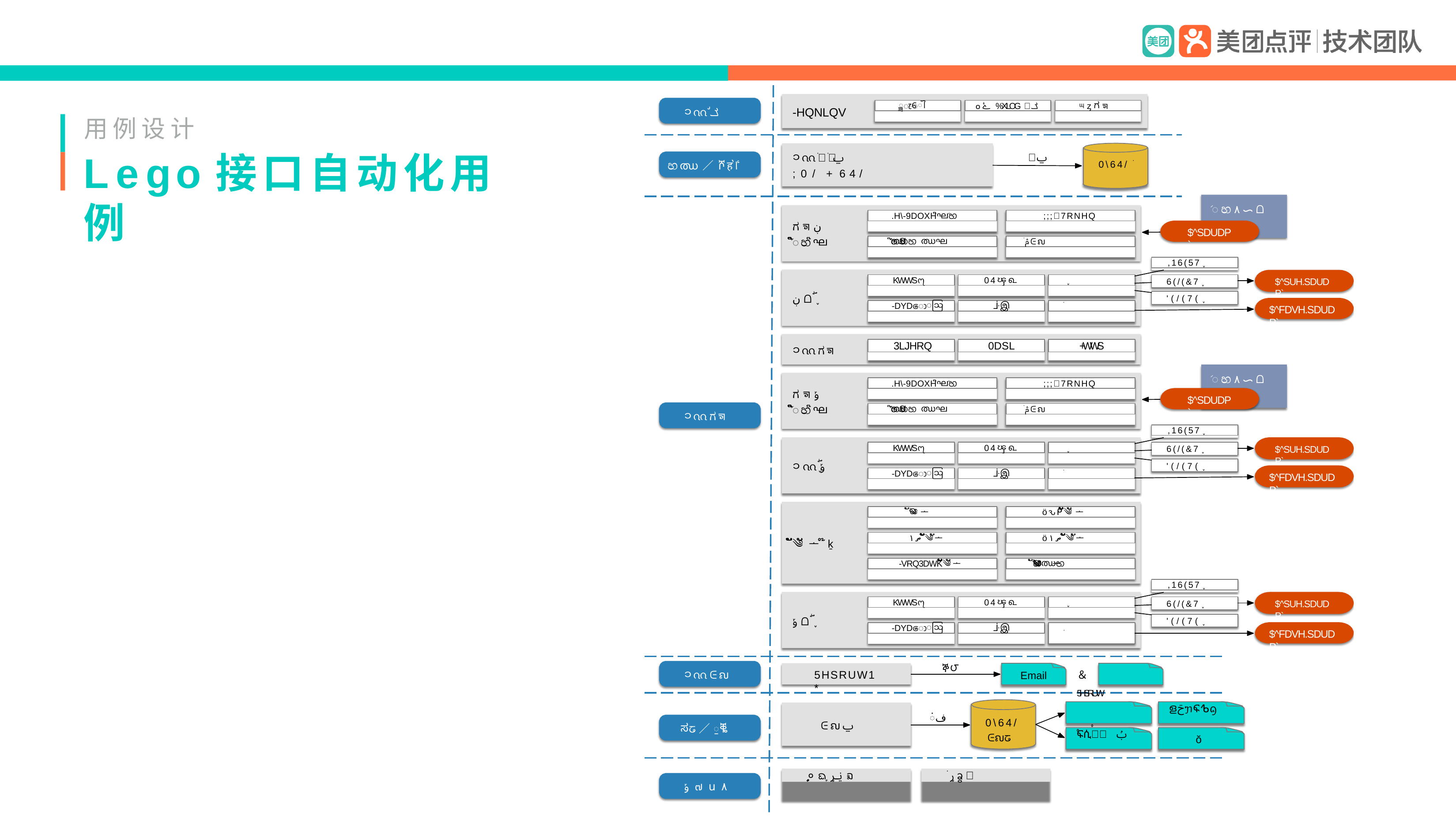

ྯ෭຅ୌ

๐ۓ %XLOG ᥶ݎ

ᶭᶎಗᤈ
-HQNLQV
ၥᦶݎ᩸
用例设计
Lego接口自动化用例

᧛ݐ
ၥᦶአֺᭌݐ
;0/  +  64/

0\64/ ၥᦶአֺᤒ
හഝ／ሾहٵ॓

݇හ۸ᯈᗝ

.H\-9DOXH๊ഘ݇හ

;;;᫨7RNHQ

ಗᤈڹ
݇හ๊ഘ

$^SDUDP`

හഝପහഝ๊ഘ݇හ

૪ํၥᦶአֺᬬࢧᕮຎ

,16(57 ඙֢

KWWS᧗࿢

04ၾ௳

හഝପ඙֢

$^SUH.SDUDP`
6(/(&7 ඙֢

ڹᗝ֢ۖ
'(/(7( ඙֢

-DYDොဩ
ᒵஇ
૪ํၥᦶአֺ

$^FDVH.SDUDP`

3LJHRQ

0DSL

+WWS
ၥᦶಗᤈ

݇හ۸ᯈᗝ

.H\-9DOXH๊ഘ݇හ

;;;᫨7RNHQ

ಗᤈݸ
݇හ๊ഘ

$^SDUDP`

හഝପහഝ๊ഘ݇හ

૪ํၥᦶአֺᬬࢧᕮຎ
ၥᦶಗᤈ

,16(57 ඙֢

KWWS᧗࿢

04ၾ௳

හഝପ඙֢

$^SUH.SDUDP`
6(/(&7 ඙֢

ၥᦶݸ֢ۖ
'(/(7( ඙֢

-DYDොဩ

ᒵஇ

૪ํၥᦶአֺ
$^FDVH.SDUDP`

୑ଉ༄ັᅩ

ӧԅᑮ༄ັᅩ

۱ތ༄ັᅩ

ӧ۱ތ༄ັᅩ
༄ັᅩ໊ḵ

-VRQ3DWK༄ັᅩ

හഝପ݇හ༄ັᅩ

,16(57 ඙֢

KWWS᧗࿢

04ၾ௳

හഝପ඙֢

$^SUH.SDUDP`
6(/(&7 ඙֢

ݸᗝ֢ۖ

'(/(7( ඙֢

-DYDොဩ

ᒵஇ

$^FDVH.SDUDP`
૪ํၥᦶአֺ

ኞ౮

ၥᦶᕮຎ
5HSRUW1*
＆	5HSRUW

౮ۑሲ᩽۠ࢶ
Email

ളݗᥟፍᕹᦇ

ਂف

0\64/ ᕮຎᤒ

ᕮຎ឴ݐ
ಸᤒ／॒ቘ

ᥟፍሲ᩽۠ࢶ

ŏ

०ᨳܻࢩړຉ
አֺ஑ړᦧ֌

ݸ๗ս۸